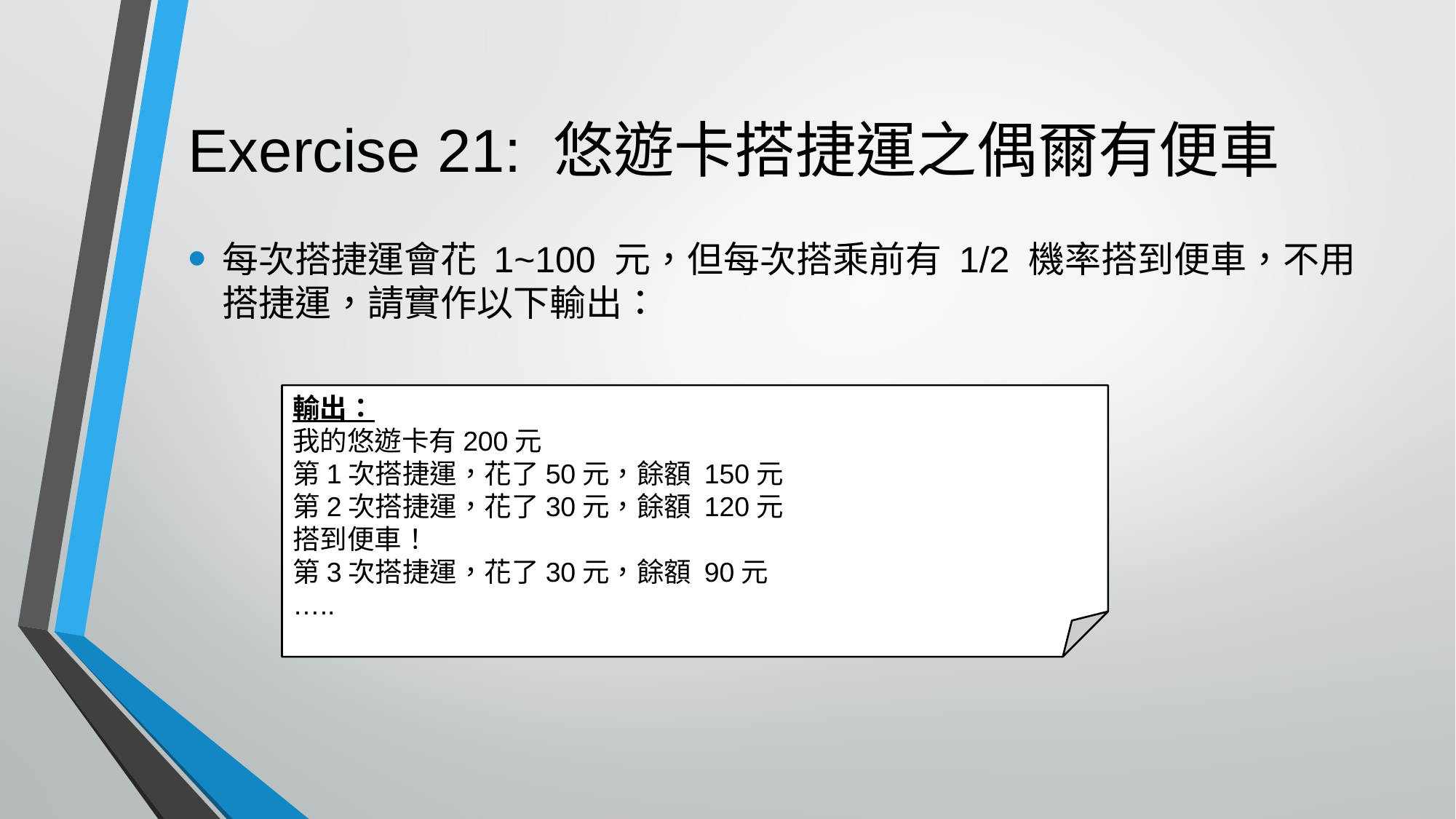

# Exercise 21: 悠遊卡搭捷運之偶爾有便車
每次搭捷運會花 1~100 元，但每次搭乘前有 1/2 機率搭到便車，不用搭捷運，請實作以下輸出：

輸出：
我的悠遊卡有200元
第1次搭捷運，花了50元，餘額 150元
第2次搭捷運，花了30元，餘額 120元
搭到便車！
第3次搭捷運，花了30元，餘額 90元
…..